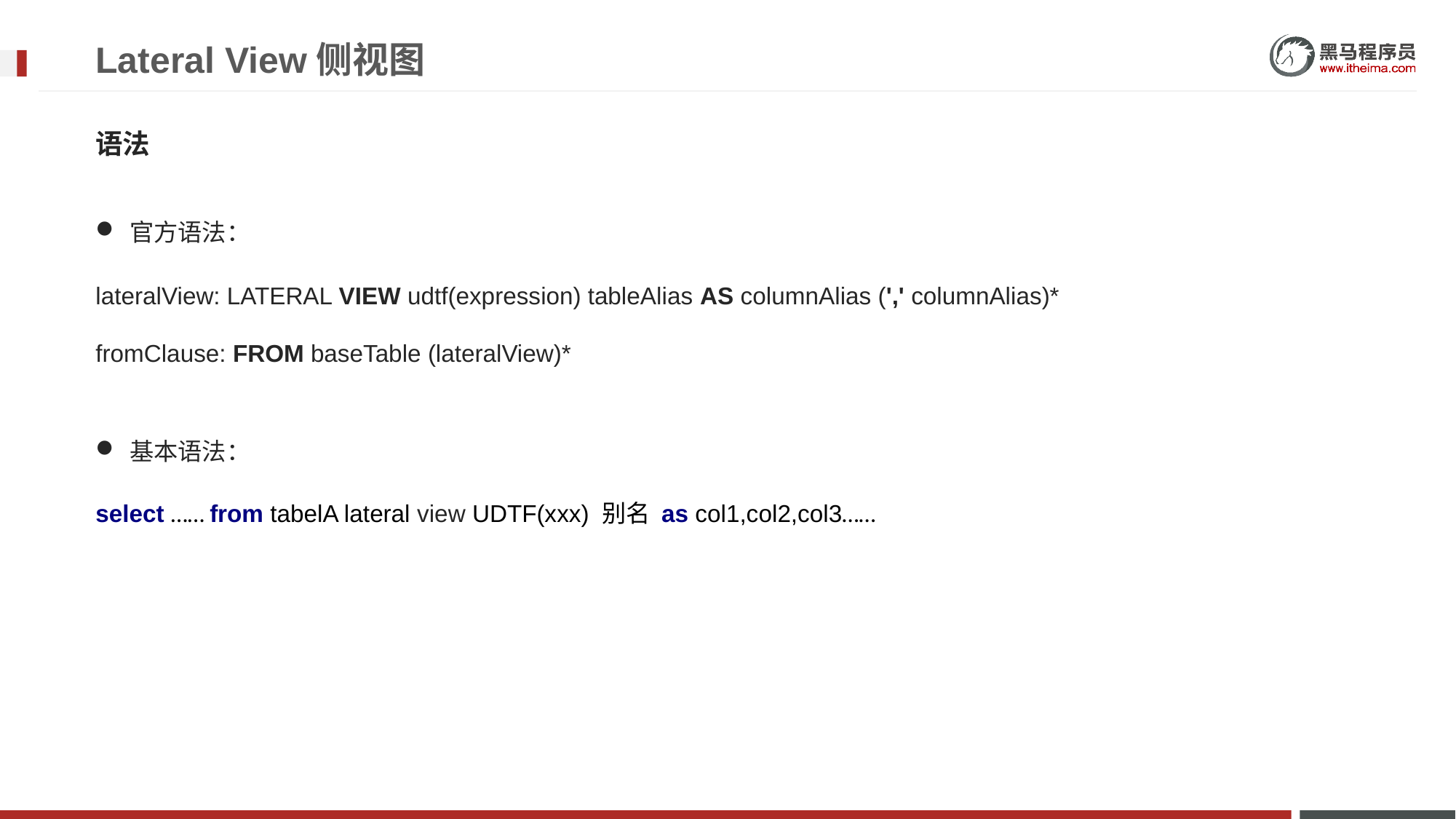

# Lateral View侧视图
语法
官方语法：
lateralView: LATERAL VIEW udtf(expression) tableAlias AS columnAlias (',' columnAlias)*
fromClause: FROM baseTable (lateralView)*
基本语法：

select …… from tabelA lateral view UDTF(xxx) 别名 as col1,col2,col3……